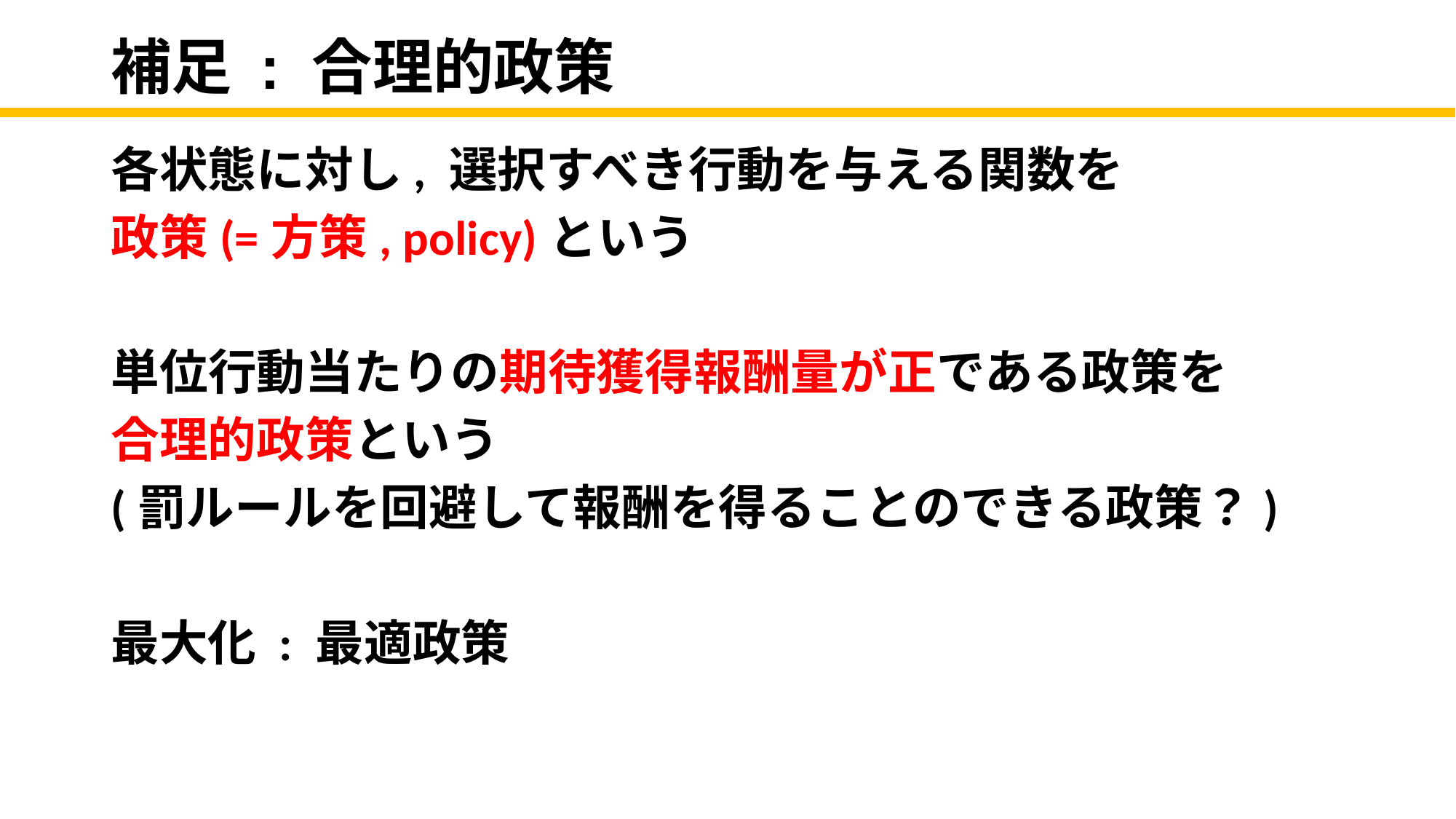

# 補足 : 合理的政策
各状態に対し, 選択すべき行動を与える関数を
政策(=方策, policy)という

単位行動当たりの期待獲得報酬量が正である政策を
合理的政策という
(罰ルールを回避して報酬を得ることのできる政策？)

最大化 : 最適政策